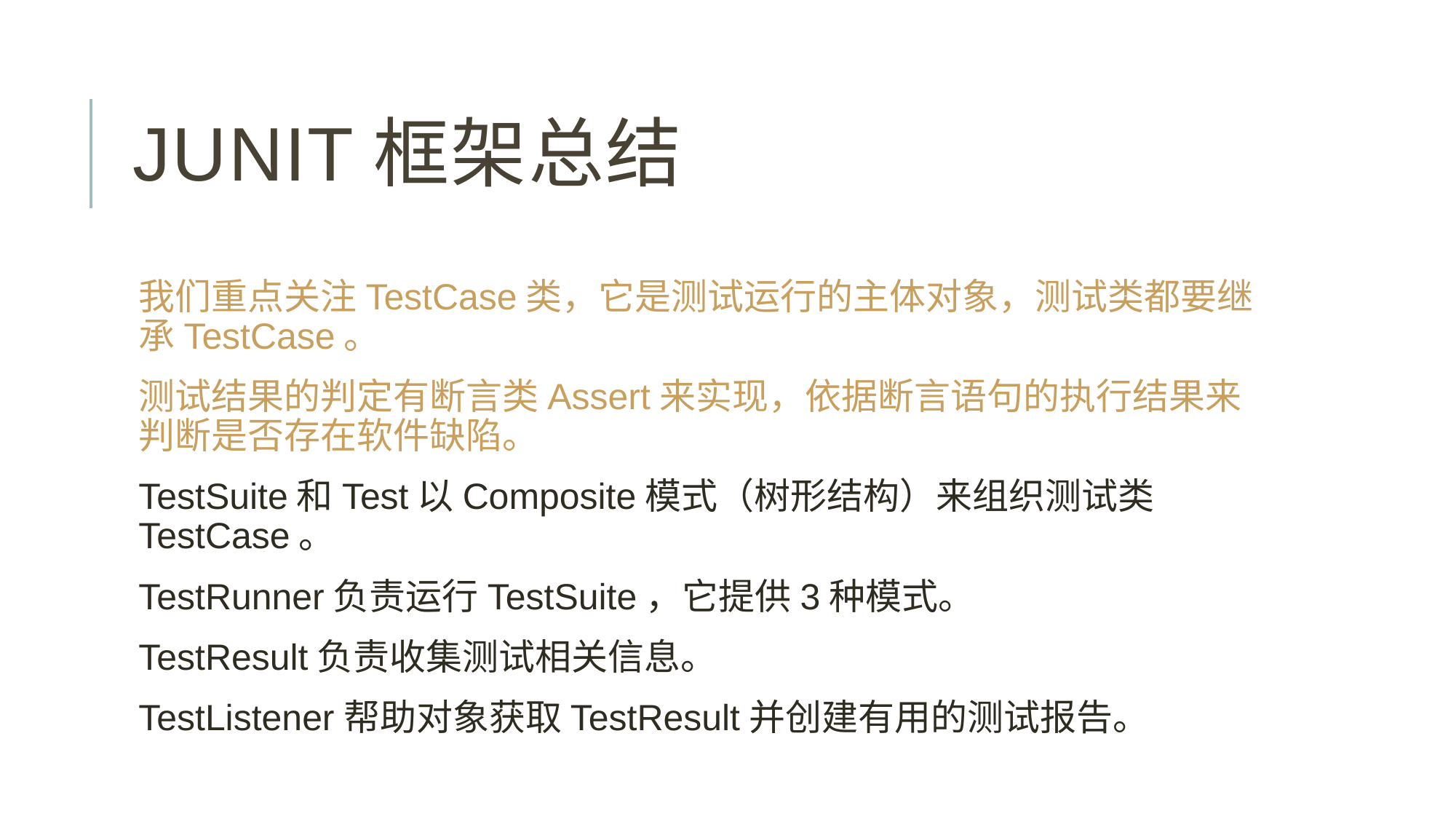

# Junit框架总结
我们重点关注TestCase类，它是测试运行的主体对象，测试类都要继承TestCase。
测试结果的判定有断言类Assert来实现，依据断言语句的执行结果来判断是否存在软件缺陷。
TestSuite和Test以Composite模式（树形结构）来组织测试类TestCase。
TestRunner负责运行TestSuite，它提供3种模式。
TestResult负责收集测试相关信息。
TestListener帮助对象获取TestResult并创建有用的测试报告。